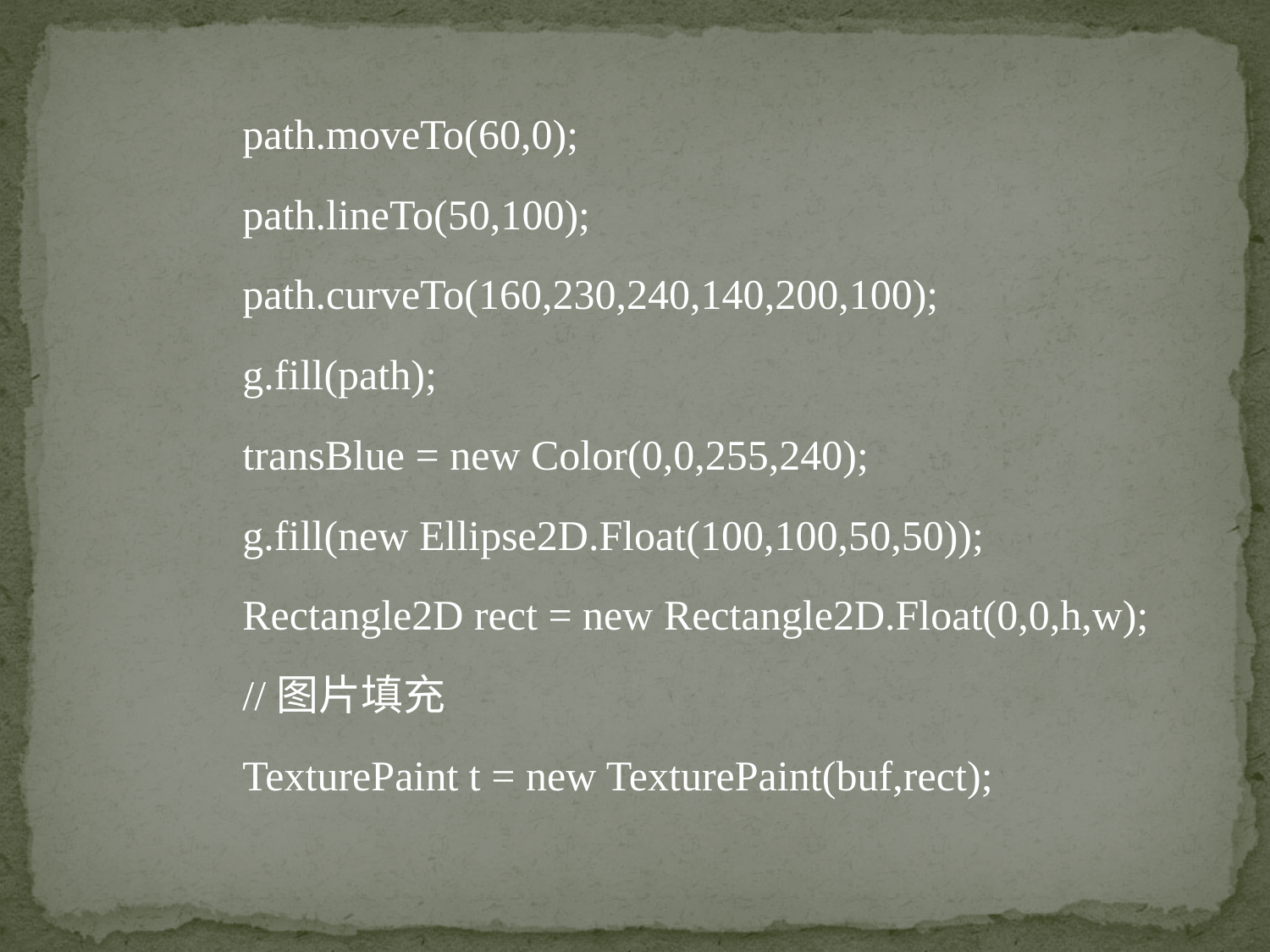

path.moveTo(60,0);
	path.lineTo(50,100);
	path.curveTo(160,230,240,140,200,100);
	g.fill(path);
	transBlue = new Color(0,0,255,240);
	g.fill(new Ellipse2D.Float(100,100,50,50));
	Rectangle2D rect = new Rectangle2D.Float(0,0,h,w);
	//图片填充
	TexturePaint t = new TexturePaint(buf,rect);